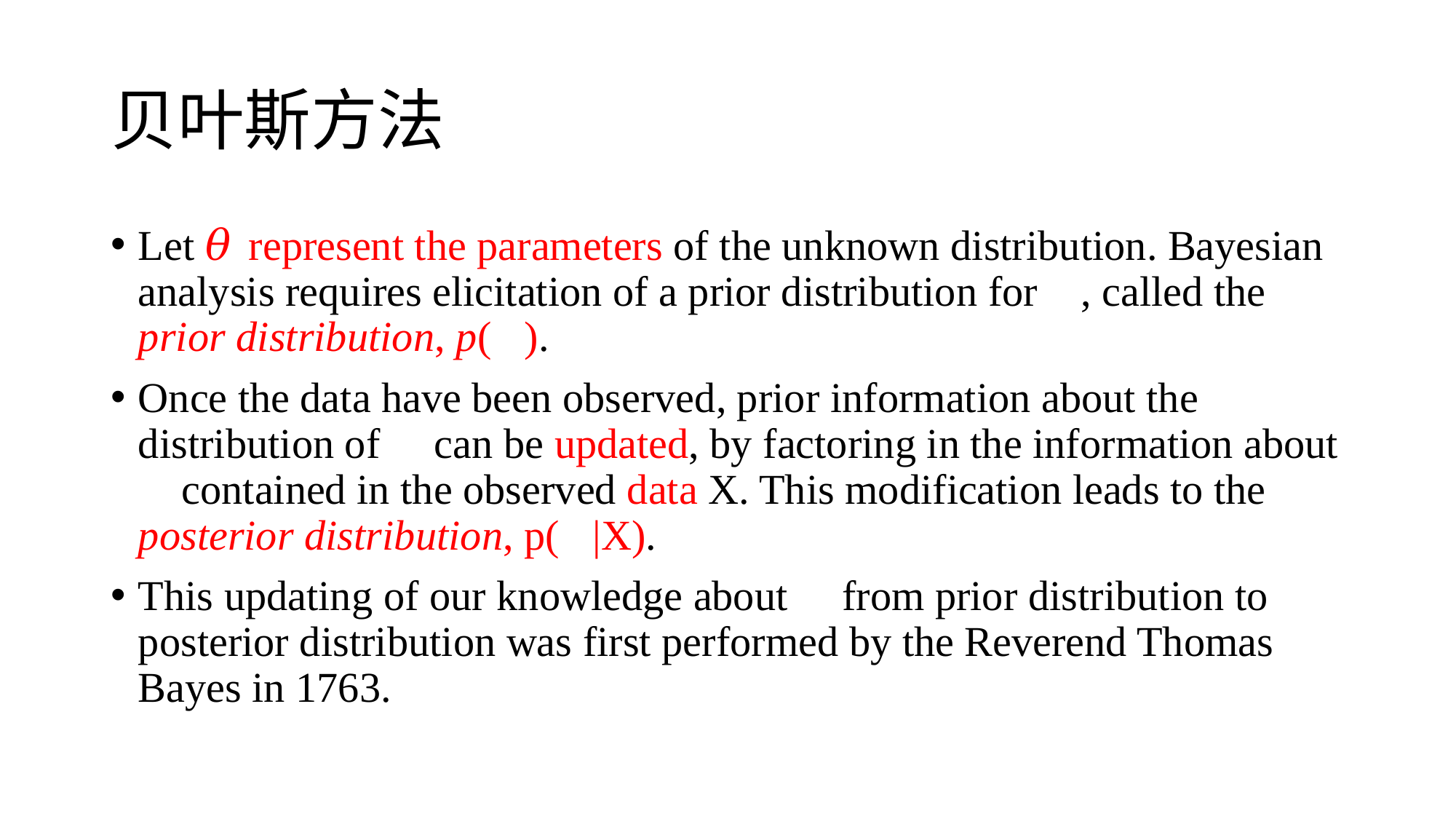

# 贝叶斯方法
Let 𝜃 represent the parameters of the unknown distribution. Bayesian analysis requires elicitation of a prior distribution for 𝜃, called the prior distribution, p(𝜃).
Once the data have been observed, prior information about the distribution of 𝜃 can be updated, by factoring in the information about 𝜃 contained in the observed data X. This modification leads to the posterior distribution, p(𝜃|X).
This updating of our knowledge about 𝜃 from prior distribution to posterior distribution was first performed by the Reverend Thomas Bayes in 1763.